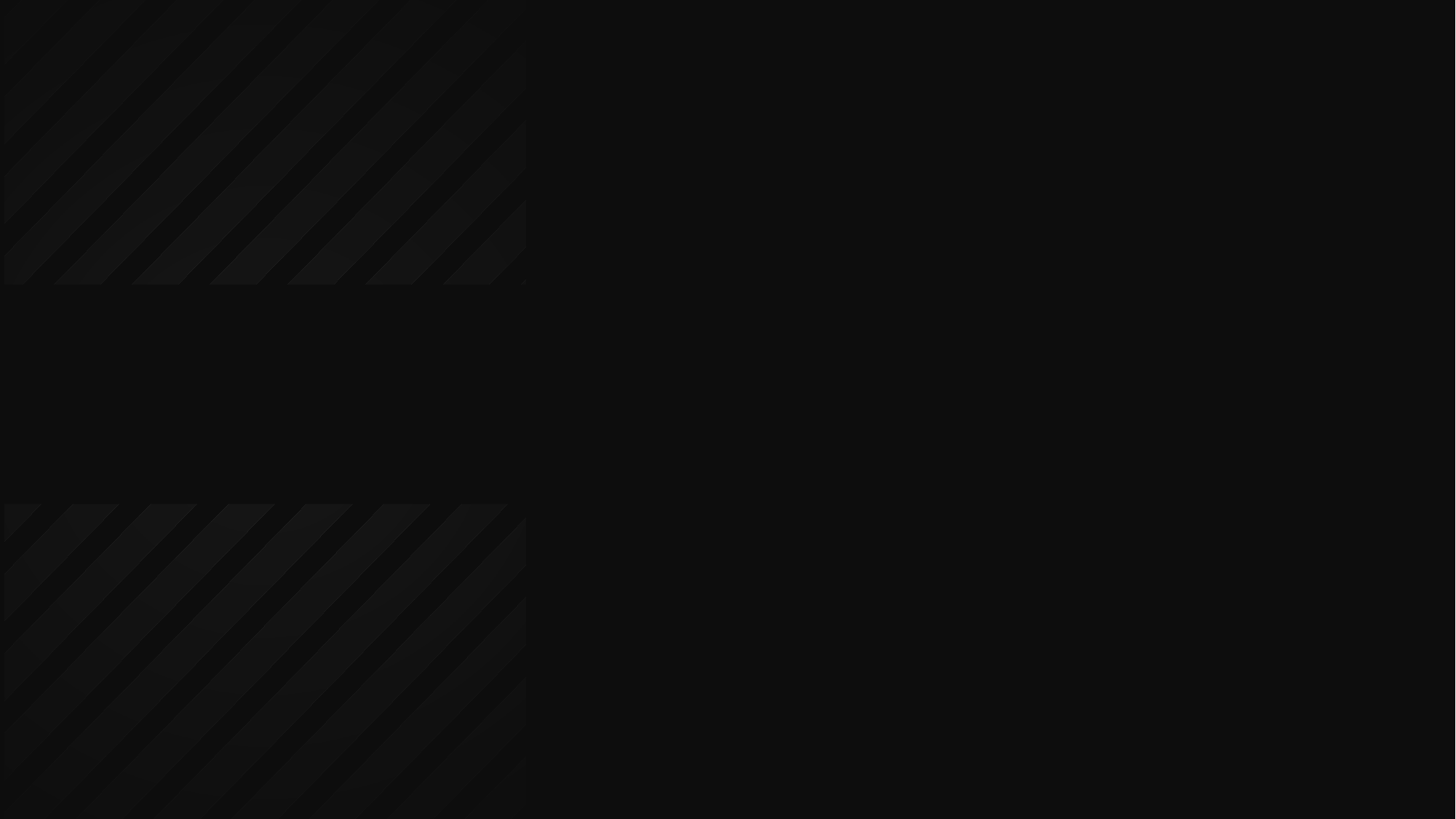

ⅰ. Blender와 OpenGL을 이용한 FPS GAME 제작
ⅱ. Polygon, Quadric 등을 사용해 Object 모델링
ⅲ. Keyboard와 Mouse를 사용한 기능 구현
ⅳ. SDL library를 이용해 이미지와 사운드 추가
프로젝트 목표